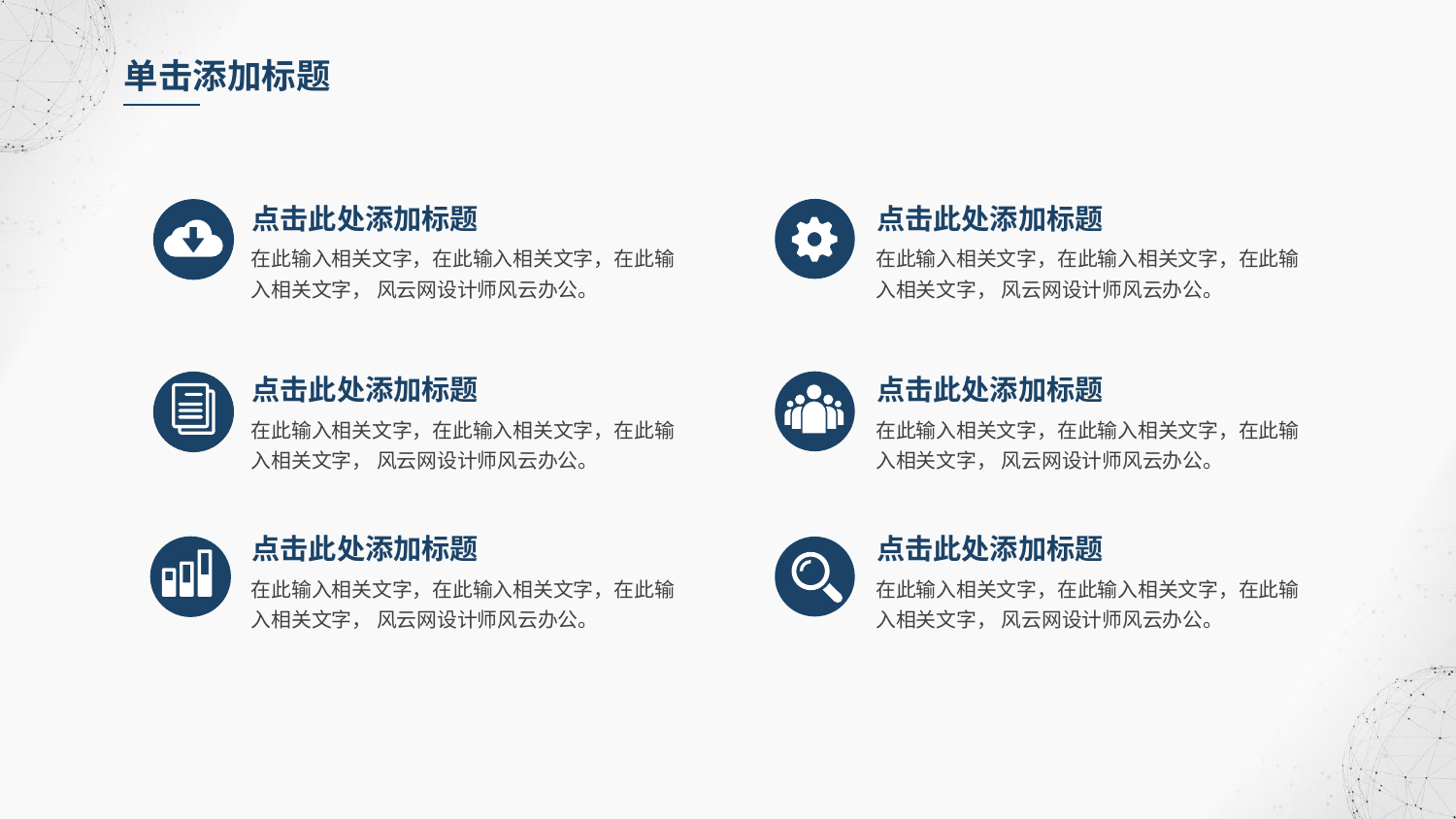

单击添加标题
点击此处添加标题
点击此处添加标题

在此输入相关文字，在此输入相关文字，在此输入相关文字， 风云网设计师风云办公。
在此输入相关文字，在此输入相关文字，在此输入相关文字， 风云网设计师风云办公。
点击此处添加标题
点击此处添加标题

在此输入相关文字，在此输入相关文字，在此输入相关文字， 风云网设计师风云办公。
在此输入相关文字，在此输入相关文字，在此输入相关文字， 风云网设计师风云办公。
点击此处添加标题
点击此处添加标题

在此输入相关文字，在此输入相关文字，在此输入相关文字， 风云网设计师风云办公。
在此输入相关文字，在此输入相关文字，在此输入相关文字， 风云网设计师风云办公。